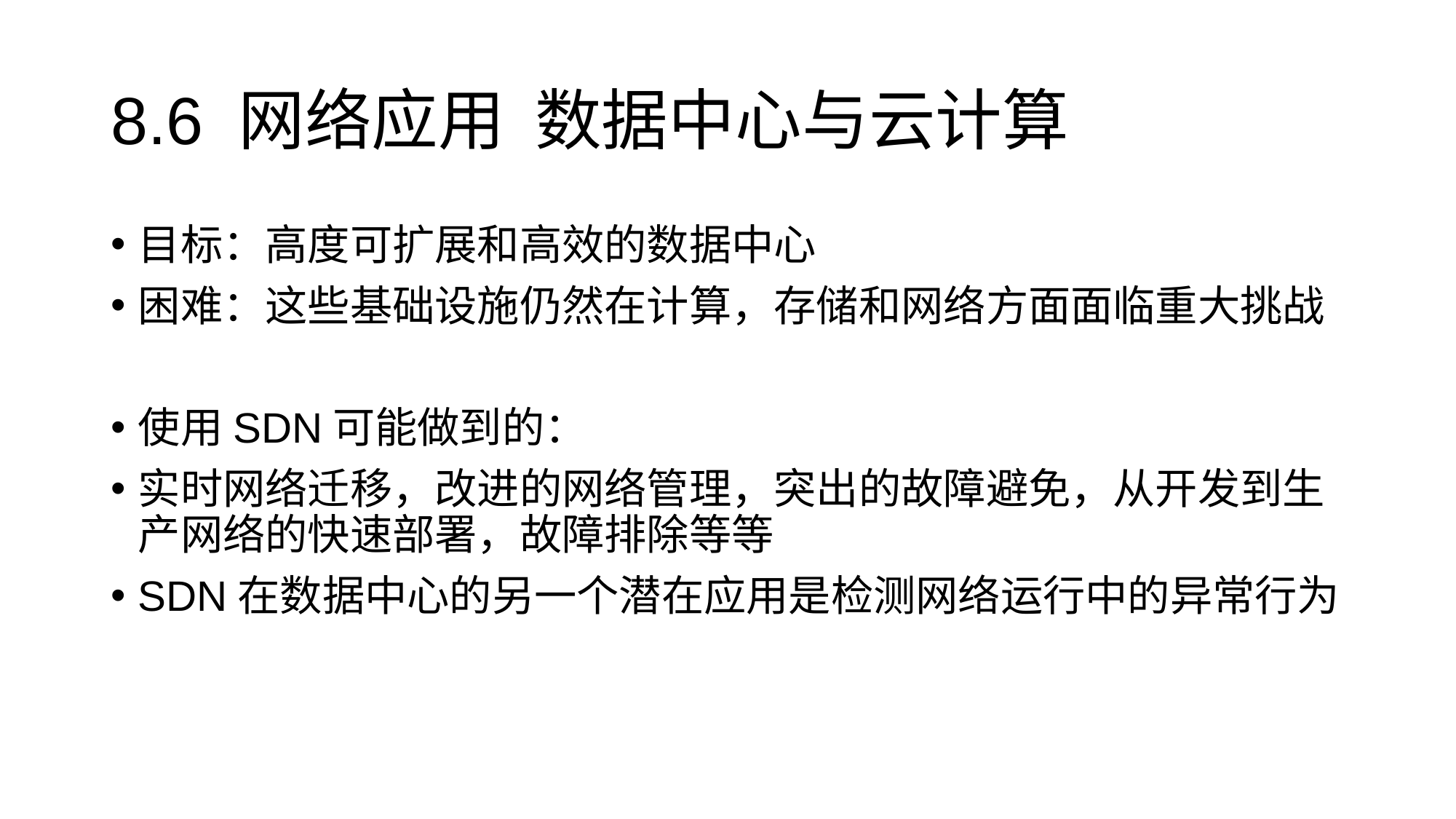

# 8.6 网络应用  数据中心与云计算
目标：高度可扩展和高效的数据中心
困难：这些基础设施仍然在计算，存储和网络方面面临重大挑战

使用SDN可能做到的：
实时网络迁移，改进的网络管理，突出的故障避免，从开发到生产网络的快速部署，故障排除等等
SDN在数据中心的另一个潜在应用是检测网络运行中的异常行为